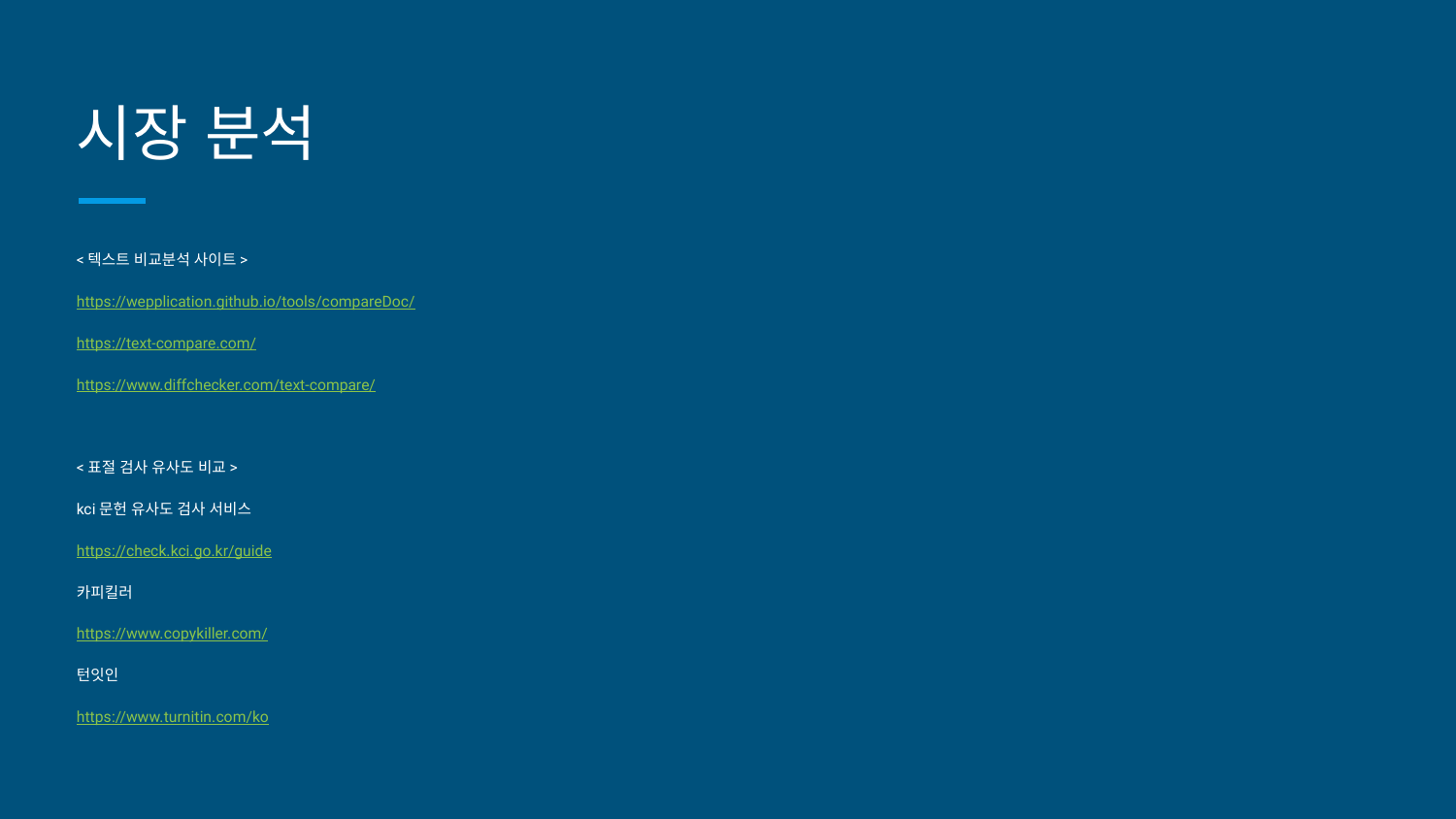

# 시장 분석
<텍스트 비교분석 사이트>
https://wepplication.github.io/tools/compareDoc/
https://text-compare.com/
https://www.diffchecker.com/text-compare/

<표절 검사 유사도 비교>
kci문헌 유사도 검사 서비스
https://check.kci.go.kr/guide
카피킬러
https://www.copykiller.com/
턴잇인
https://www.turnitin.com/ko